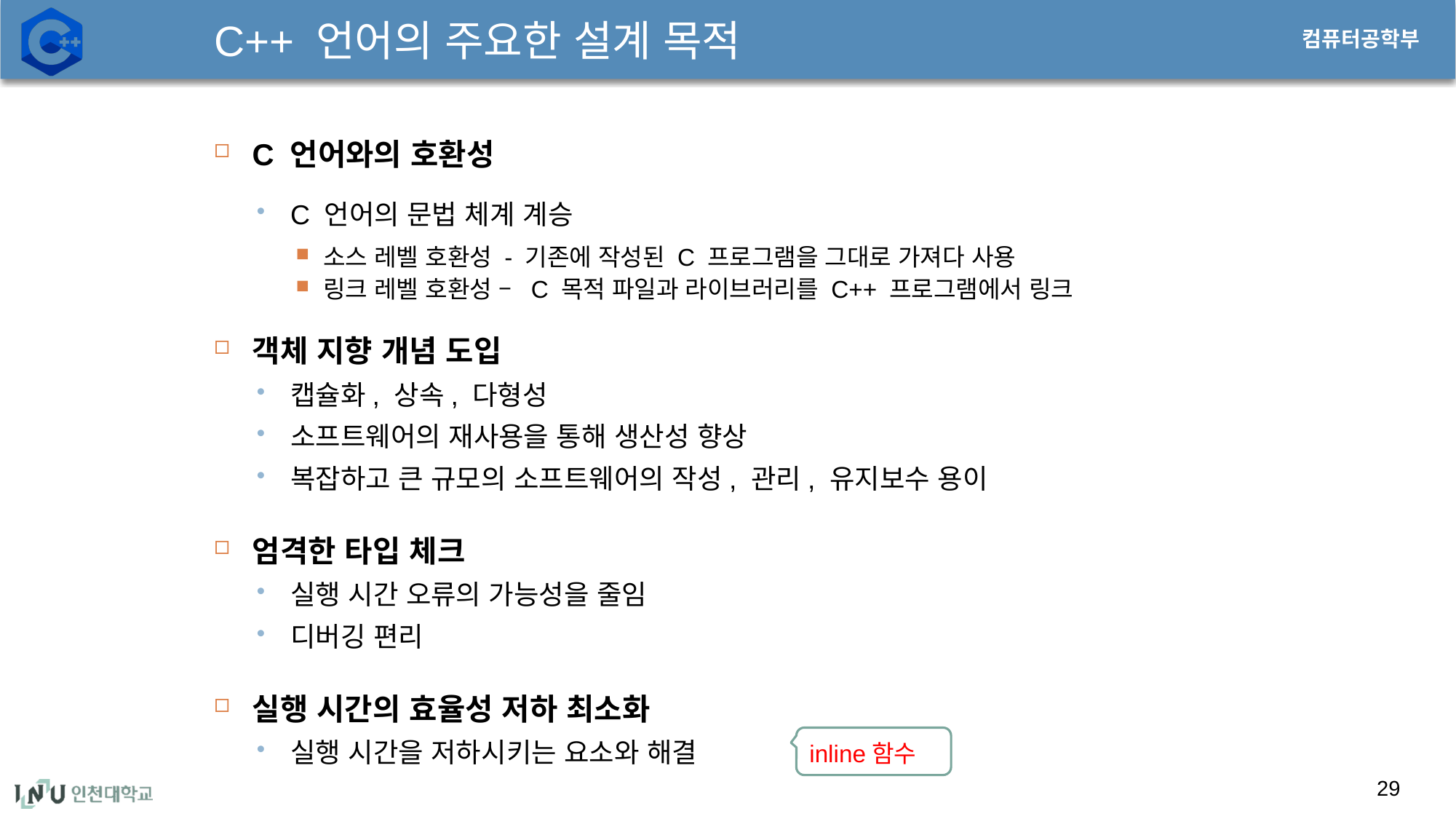

# C++ 언어의 주요한 설계 목적
C 언어와의 호환성
C 언어의 문법 체계 계승
소스 레벨 호환성 - 기존에 작성된 C 프로그램을 그대로 가져다 사용
링크 레벨 호환성 –  C 목적 파일과 라이브러리를 C++ 프로그램에서 링크
객체 지향 개념 도입
캡슐화, 상속, 다형성
소프트웨어의 재사용을 통해 생산성 향상
복잡하고 큰 규모의 소프트웨어의 작성, 관리, 유지보수 용이
엄격한 타입 체크
실행 시간 오류의 가능성을 줄임
디버깅 편리
실행 시간의 효율성 저하 최소화
실행 시간을 저하시키는 요소와 해결
inline함수